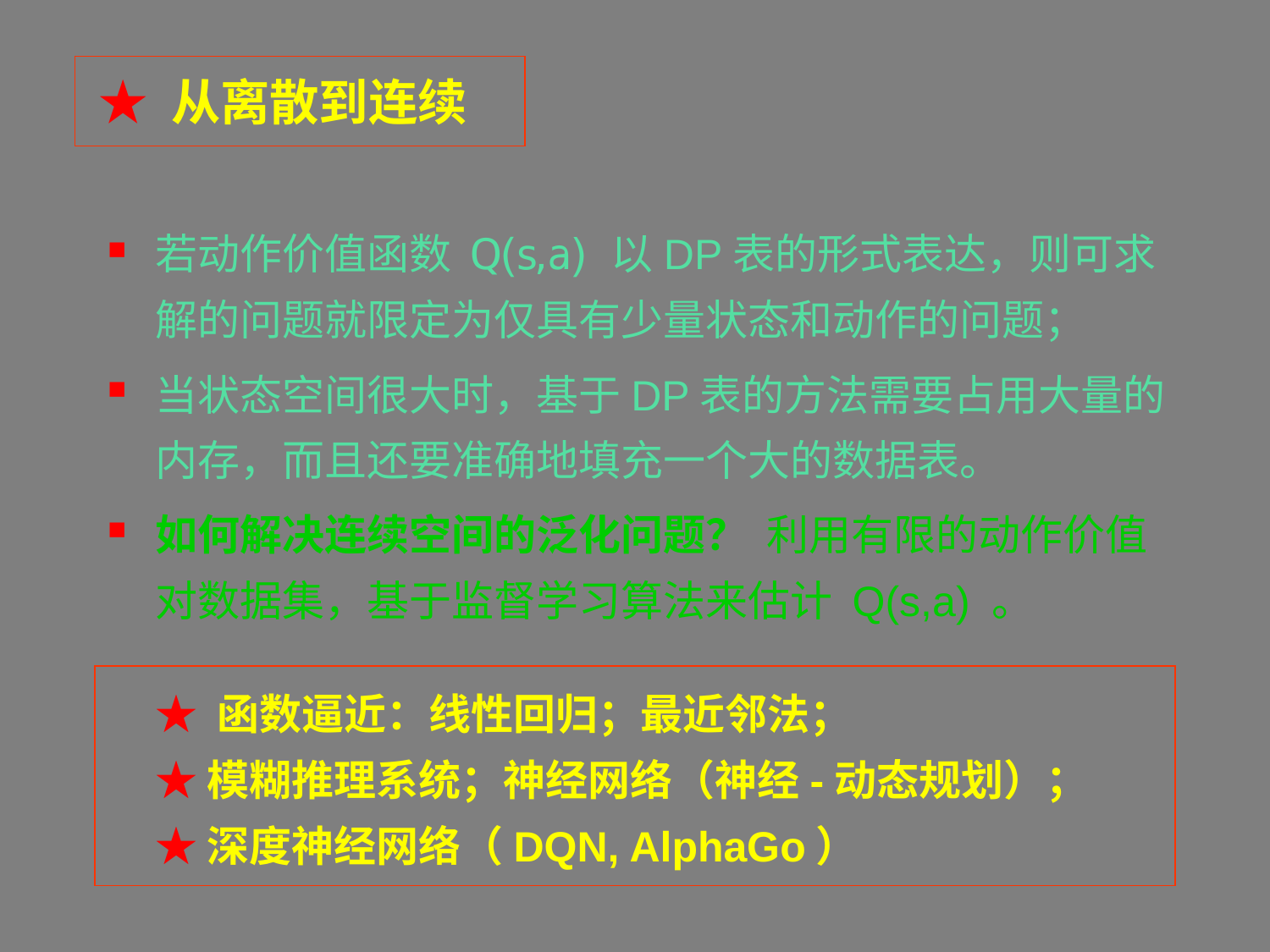

★ 从离散到连续
若动作价值函数 Q(s,a) 以DP表的形式表达，则可求解的问题就限定为仅具有少量状态和动作的问题；
当状态空间很大时，基于DP表的方法需要占用大量的内存，而且还要准确地填充一个大的数据表。
如何解决连续空间的泛化问题？  利用有限的动作价值对数据集，基于监督学习算法来估计 Q(s,a) 。
# ★ 函数逼近：线性回归；最近邻法； ★ 模糊推理系统；神经网络（神经-动态规划）； ★ 深度神经网络（DQN, AlphaGo）